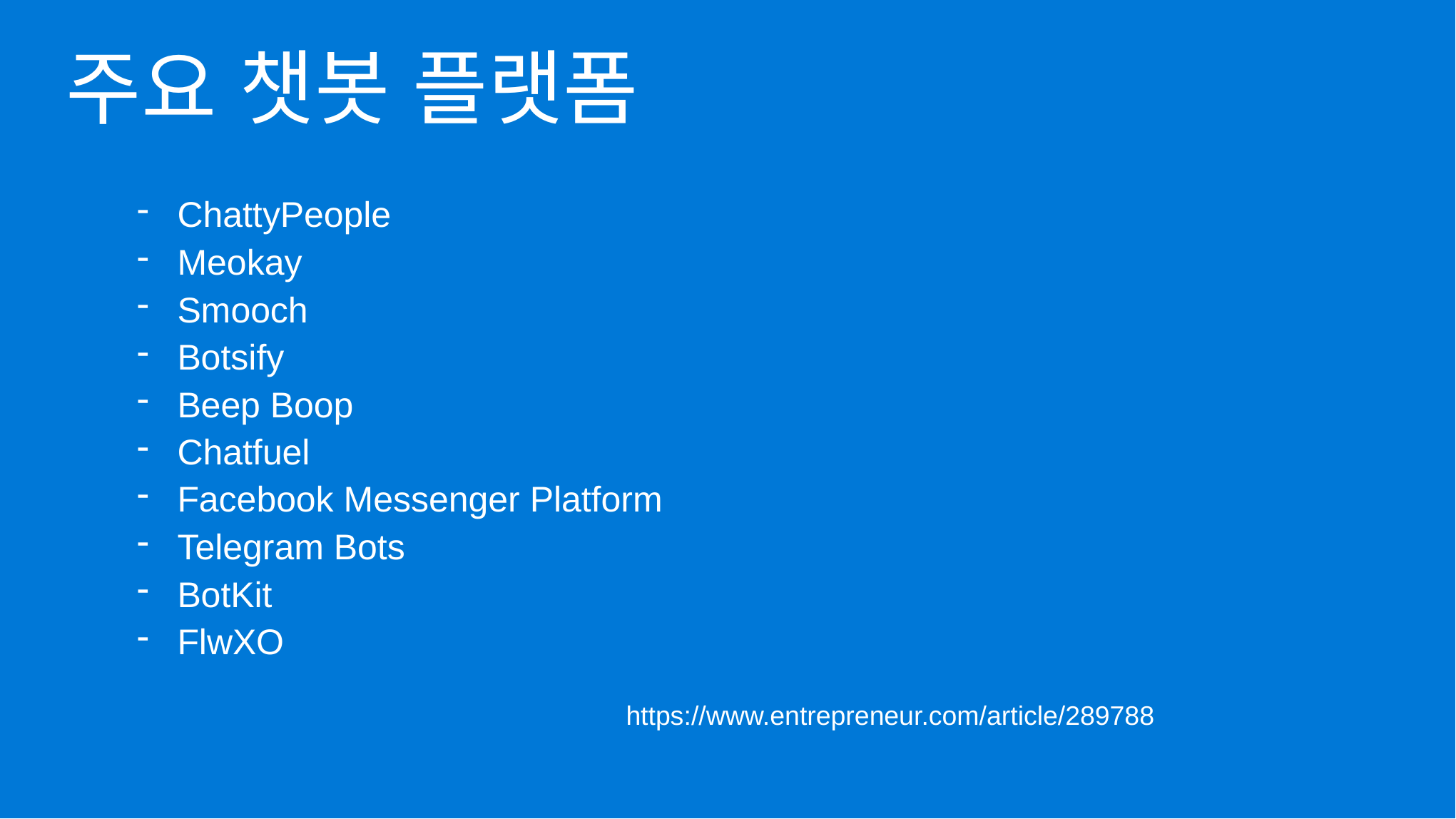

주요 챗봇 플랫폼
ChattyPeople
Meokay
Smooch
Botsify
Beep Boop
Chatfuel
Facebook Messenger Platform
Telegram Bots
BotKit
FlwXO
https://www.entrepreneur.com/article/289788